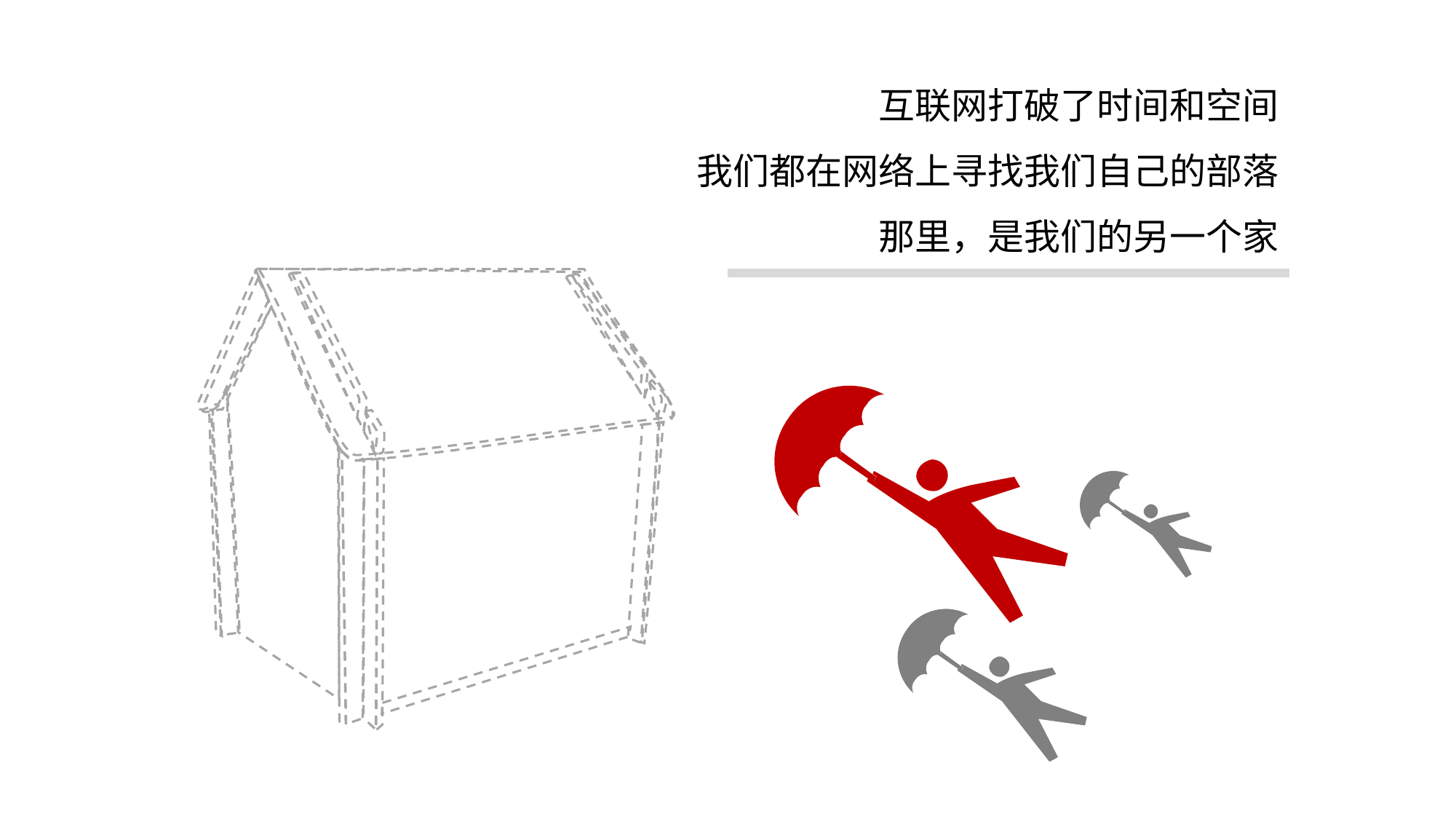

互联网打破了时间和空间
我们都在网络上寻找我们自己的部落
那里，是我们的另一个家